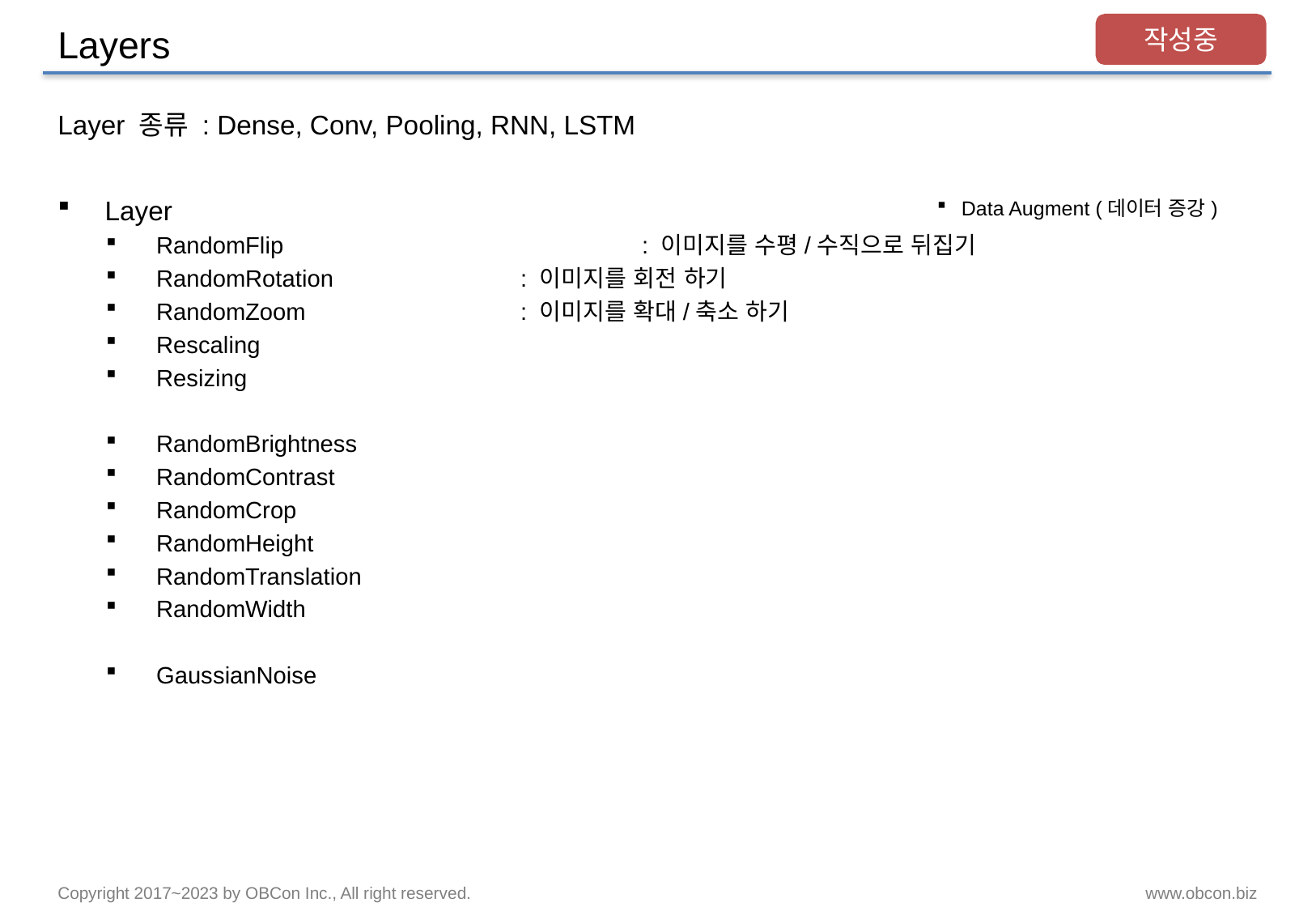

# Layers
작성중
Layer 종류 : Dense, Conv, Pooling, RNN, LSTM
Layer
RandomFlip			: 이미지를 수평/수직으로 뒤집기
RandomRotation		: 이미지를 회전 하기
RandomZoom		: 이미지를 확대/축소 하기
Rescaling
Resizing

RandomBrightness
RandomContrast
RandomCrop
RandomHeight
RandomTranslation
RandomWidth

GaussianNoise

Data Augment (데이터 증강)